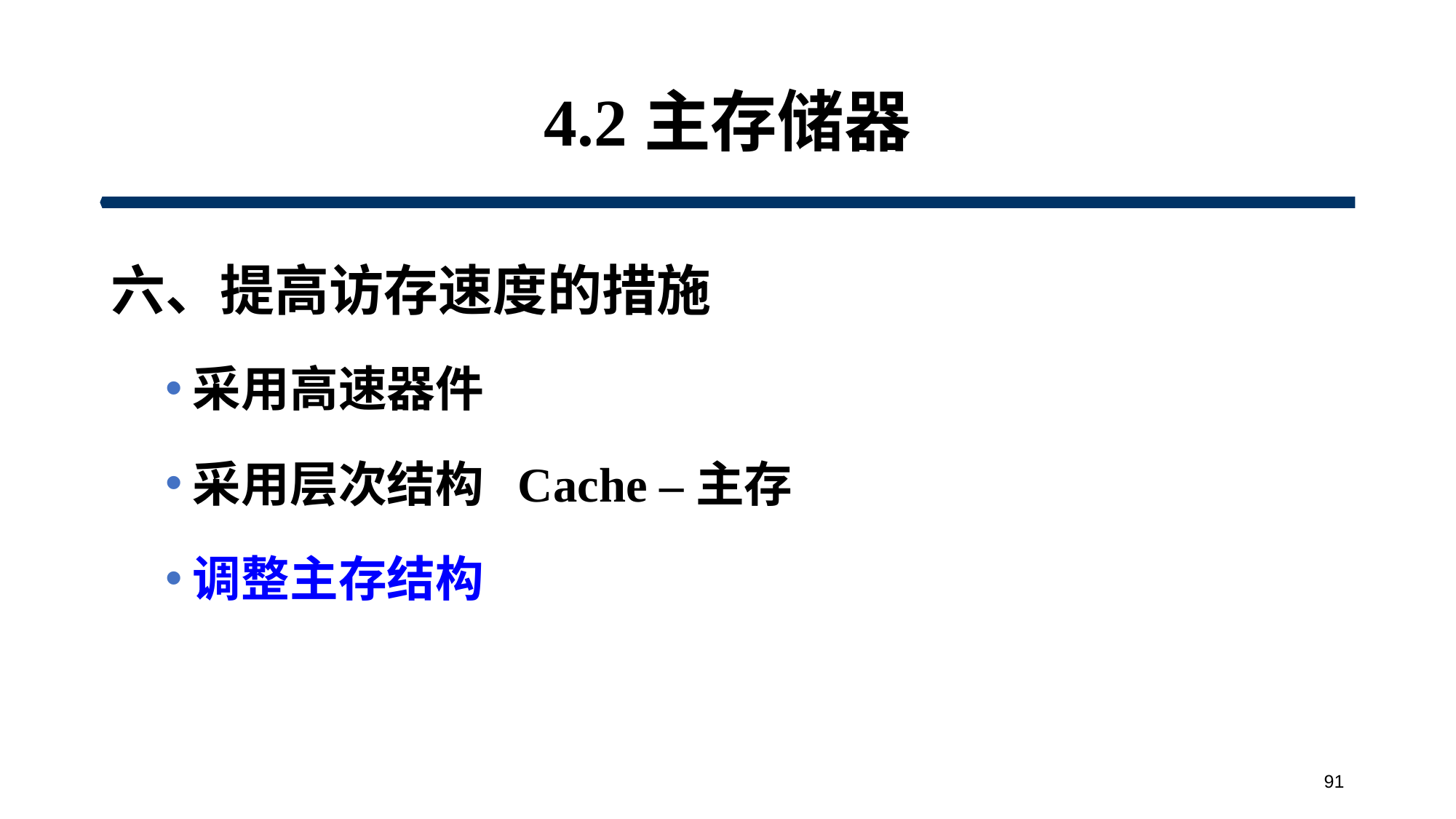

# 4.2主存储器
六、提高访存速度的措施
采用高速器件
采用层次结构  Cache –主存
调整主存结构

91